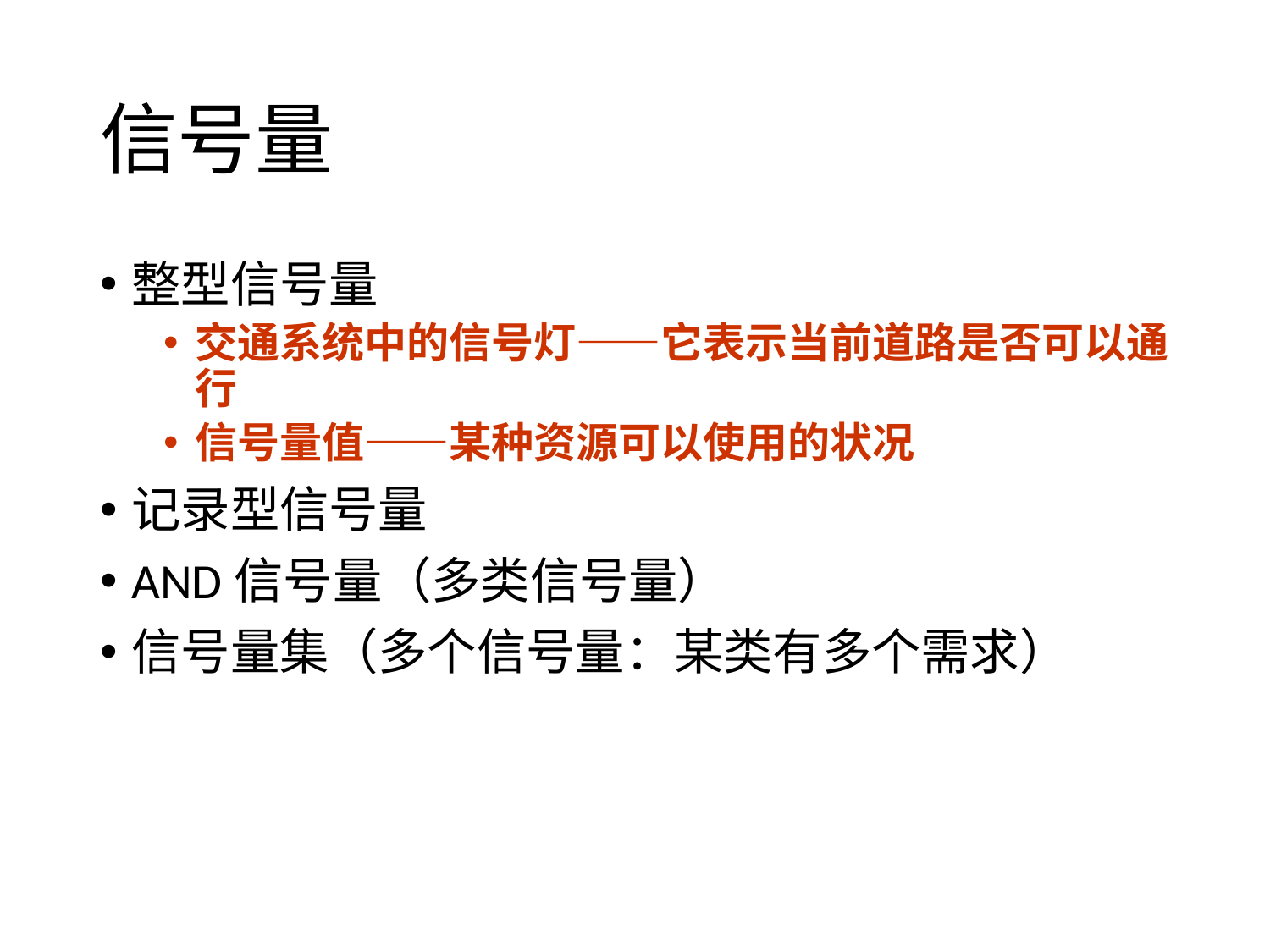

# 信号量
整型信号量
交通系统中的信号灯——它表示当前道路是否可以通行
信号量值——某种资源可以使用的状况
记录型信号量
AND信号量（多类信号量）
信号量集（多个信号量：某类有多个需求）